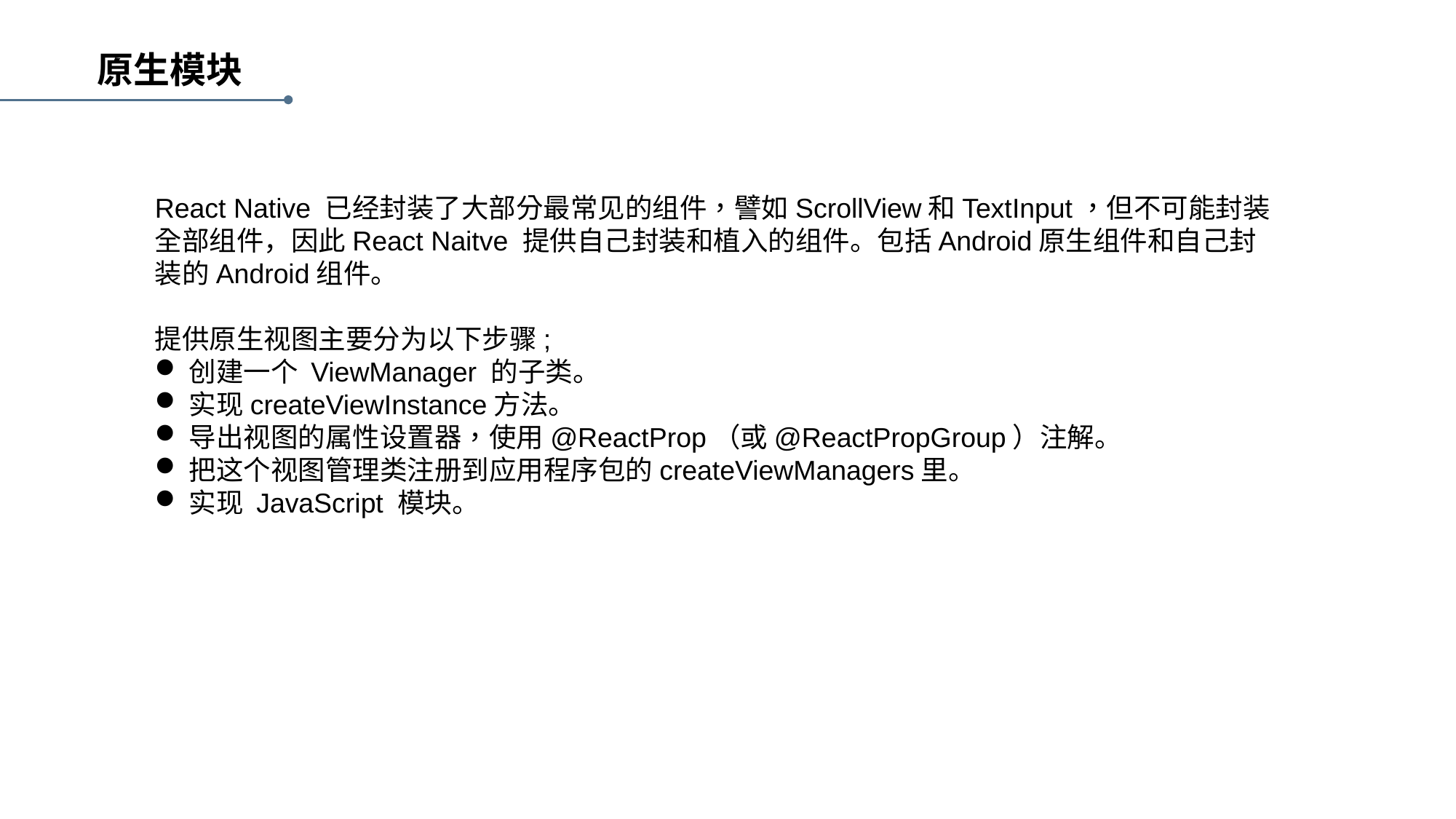

原生模块
React Native 已经封装了大部分最常见的组件，譬如ScrollView和TextInput，但不可能封装全部组件，因此React Naitve 提供自己封装和植入的组件。包括Android原生组件和自己封装的Android组件。

提供原生视图主要分为以下步骤;
创建一个 ViewManager 的子类。
实现createViewInstance方法。
导出视图的属性设置器，使用@ReactProp（或@ReactPropGroup）注解。
把这个视图管理类注册到应用程序包的createViewManagers里。
实现 JavaScript 模块。